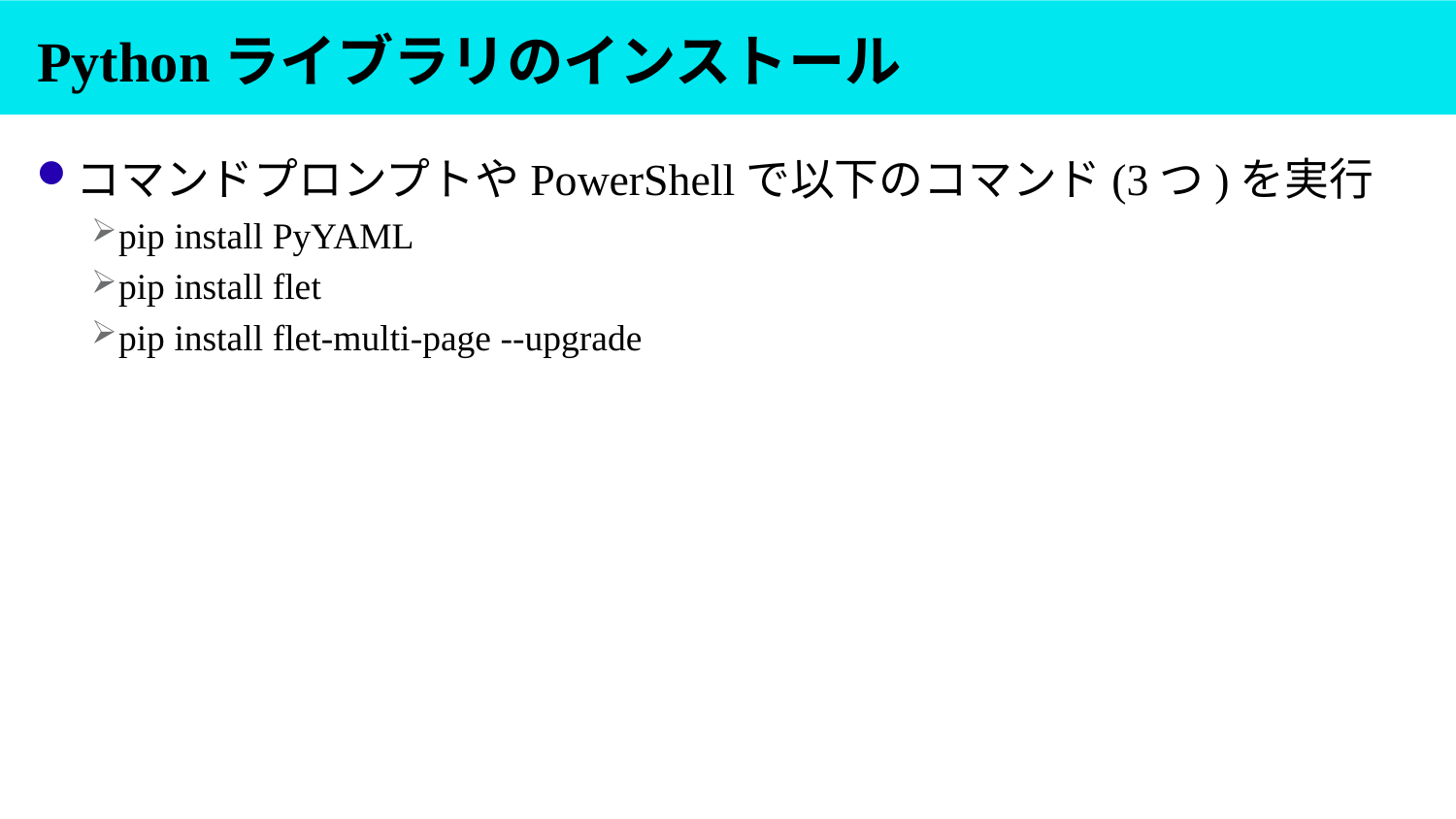

# Pythonライブラリのインストール
コマンドプロンプトやPowerShellで以下のコマンド(3つ)を実行
pip install PyYAML
pip install flet
pip install flet-multi-page --upgrade